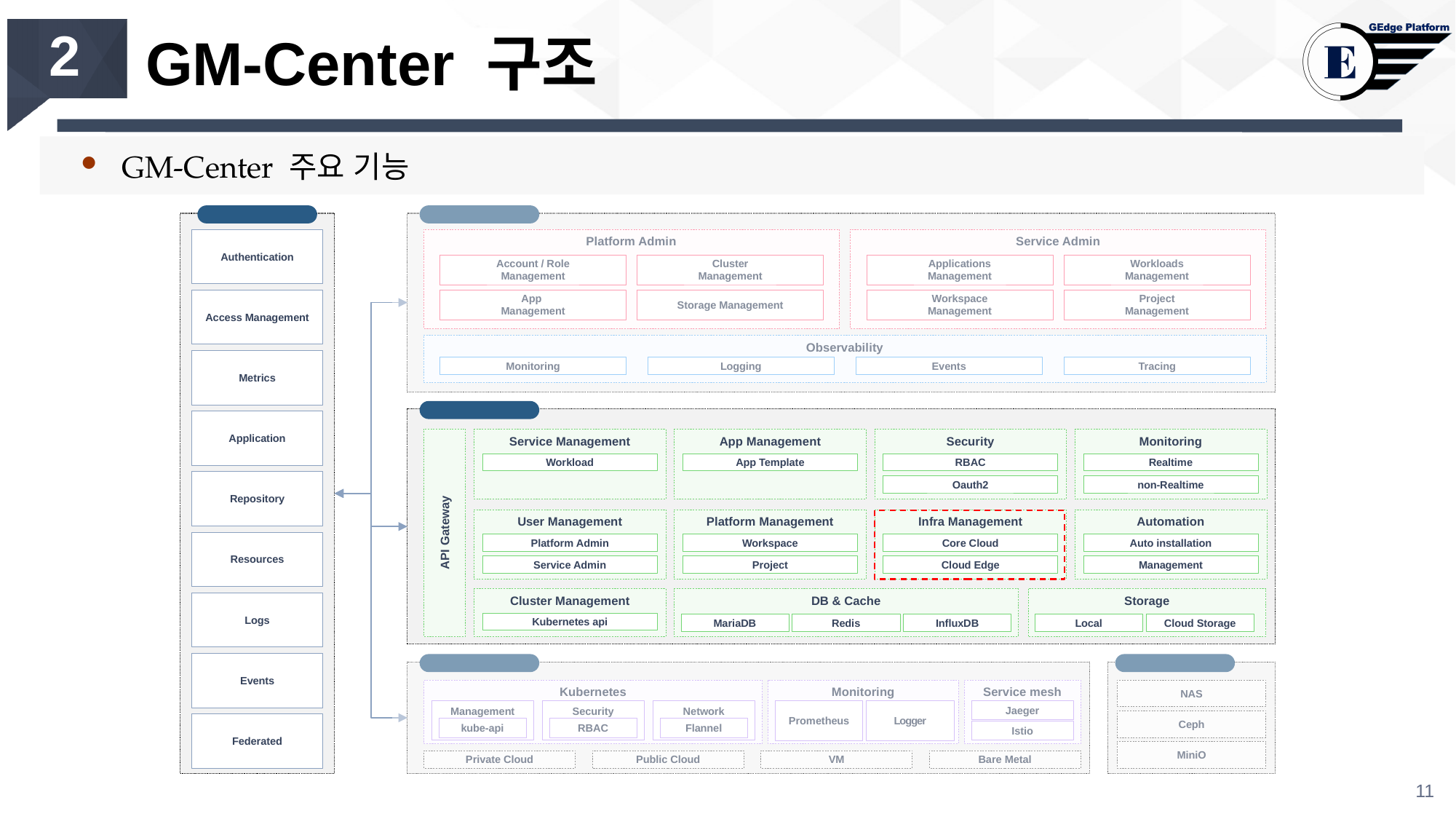

# GM-Center 구조
2

GM-Center 주요 기능
Gedge-API

Front end

Platform Admin
Service Admin
Cluster
Management
Account / Role
Management
App
Management
Storage Management
Applications
Management
Workloads
Management
Workspace
Management
Project
Management
Authentication
Access Management
Metrics
Application
Repository
Resources
Logs
Events
Federated
Observability
Monitoring
Logging
Events
Tracing
Back end

Service Management
Workload
App Management
App Template
Security
RBAC
Oauth2
Monitoring
Realtime
non-Realtime
Automation
Auto installation
Management
User Management
Platform Admin
Service Admin
Platform Management
Workspace
Project
Infra Management
Core Cloud
Cloud Edge

API Gateway
Cluster Management
Kubernetes api
DB & Cache
MariaDB
Redis
InfluxDB
Storage
Local
Cloud Storage

Infrastructure
Storage

Monitoring
Prometheus
Logger
Service mesh
Jaeger
Istio
NAS
Ceph
MiniO
Kubernetes
Management
kube-api
Security
RBAC
Network
Flannel
Private Cloud
Public Cloud
VM
Bare Metal
11